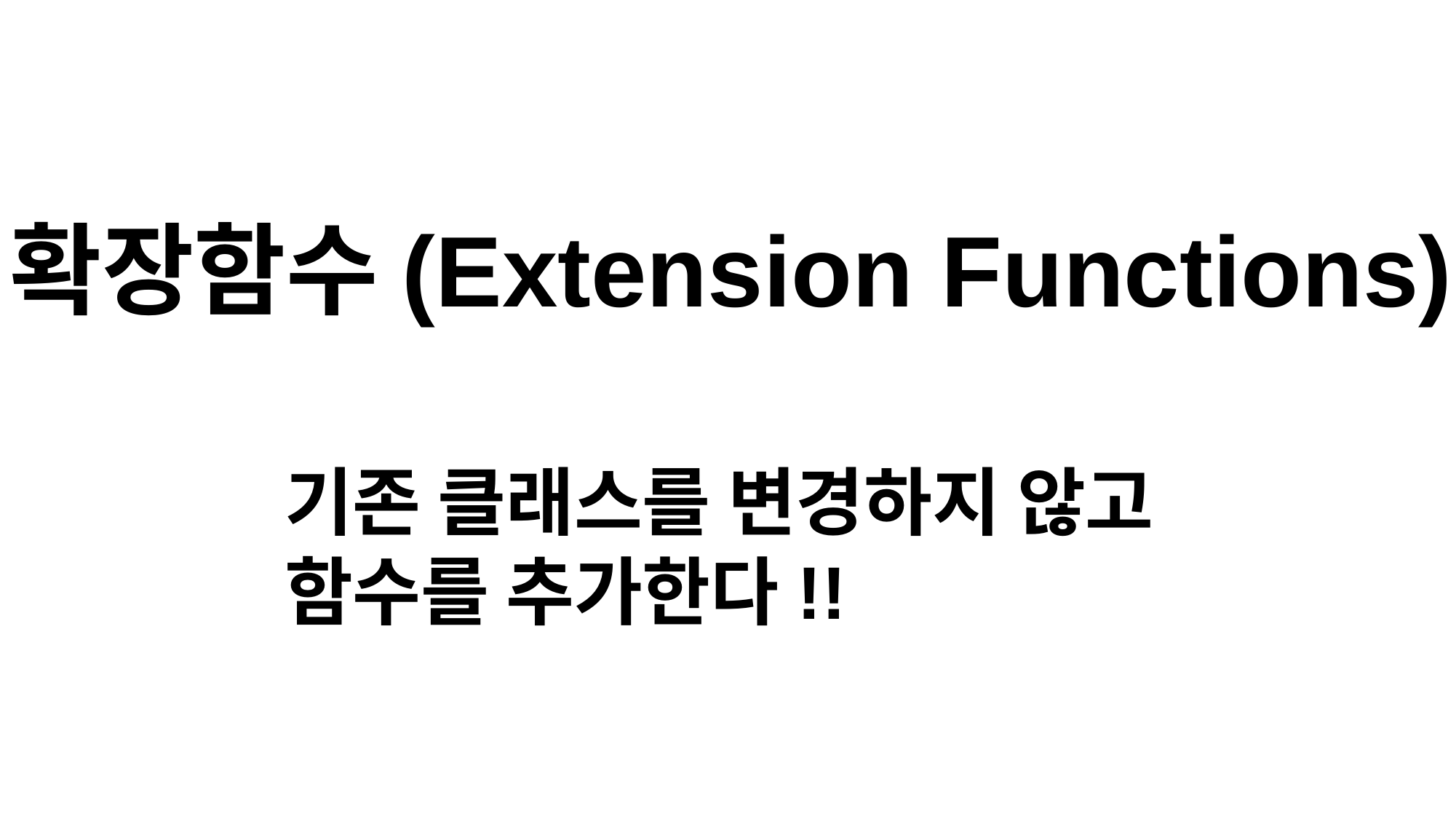

확장함수(Extension Functions)
기존 클래스를 변경하지 않고
함수를 추가한다!!